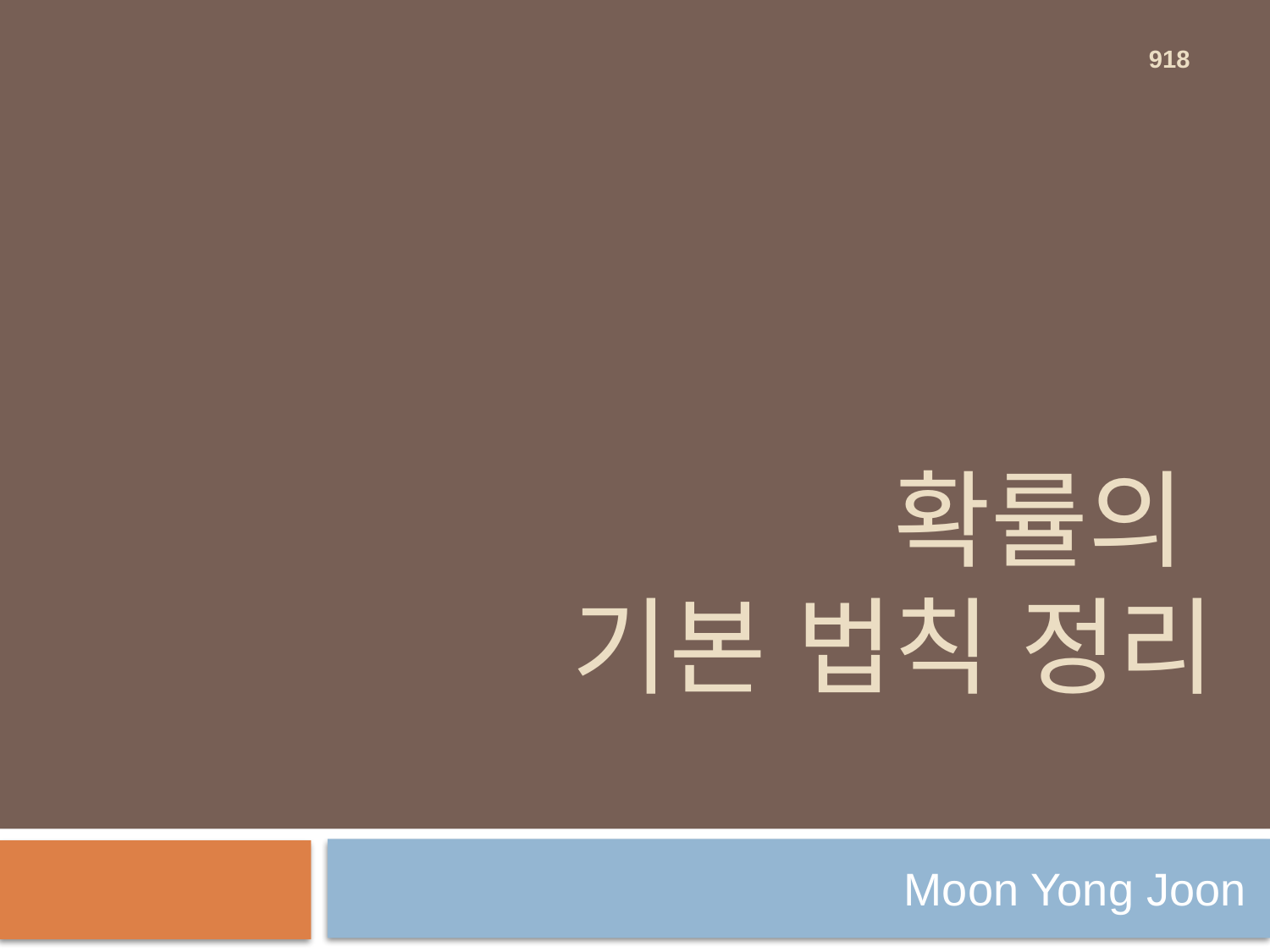

918
# 확률의 기본 법칙 정리
Moon Yong Joon